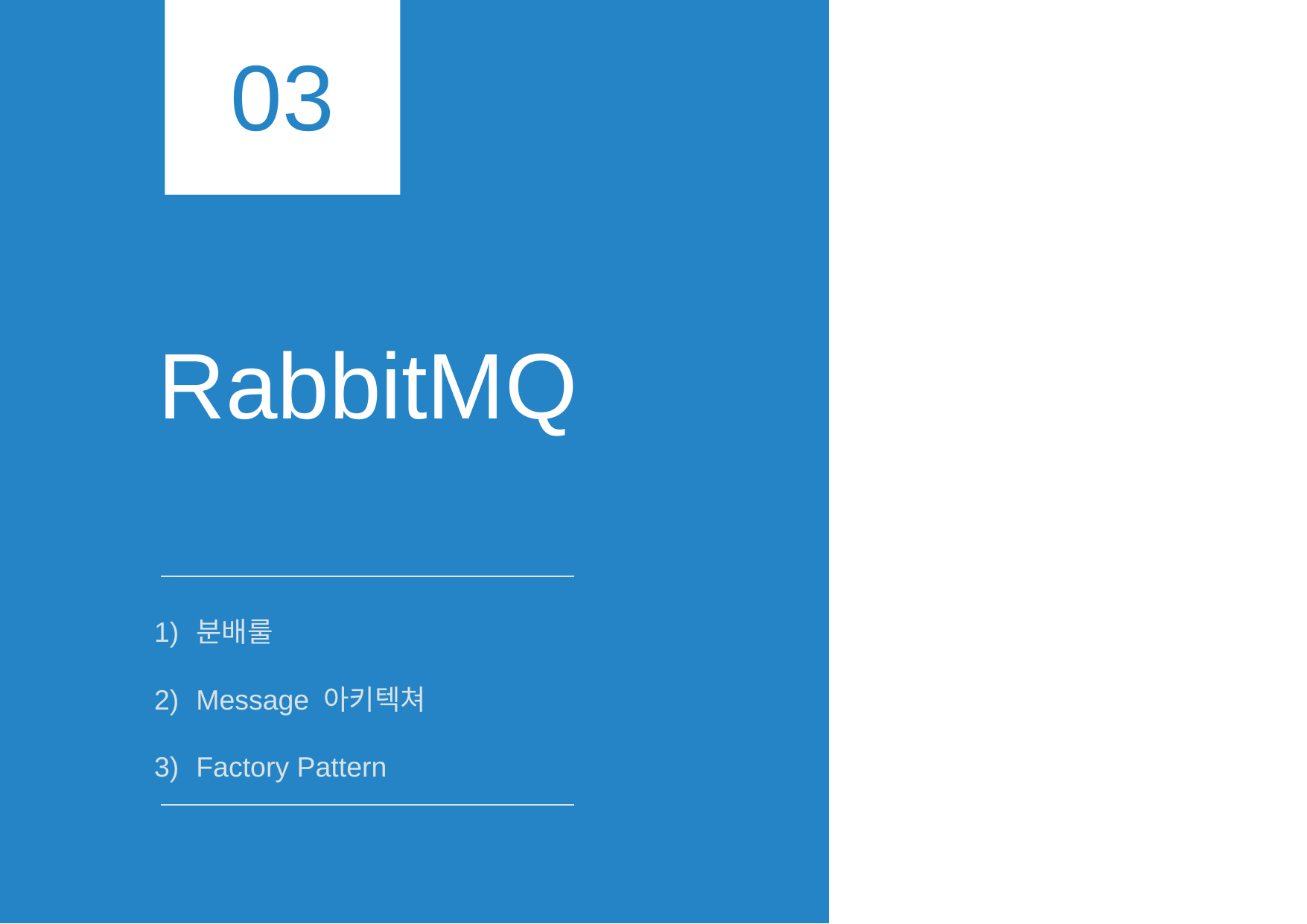

03
# RabbitMQ
분배룰
Message 아키텍쳐
Factory Pattern